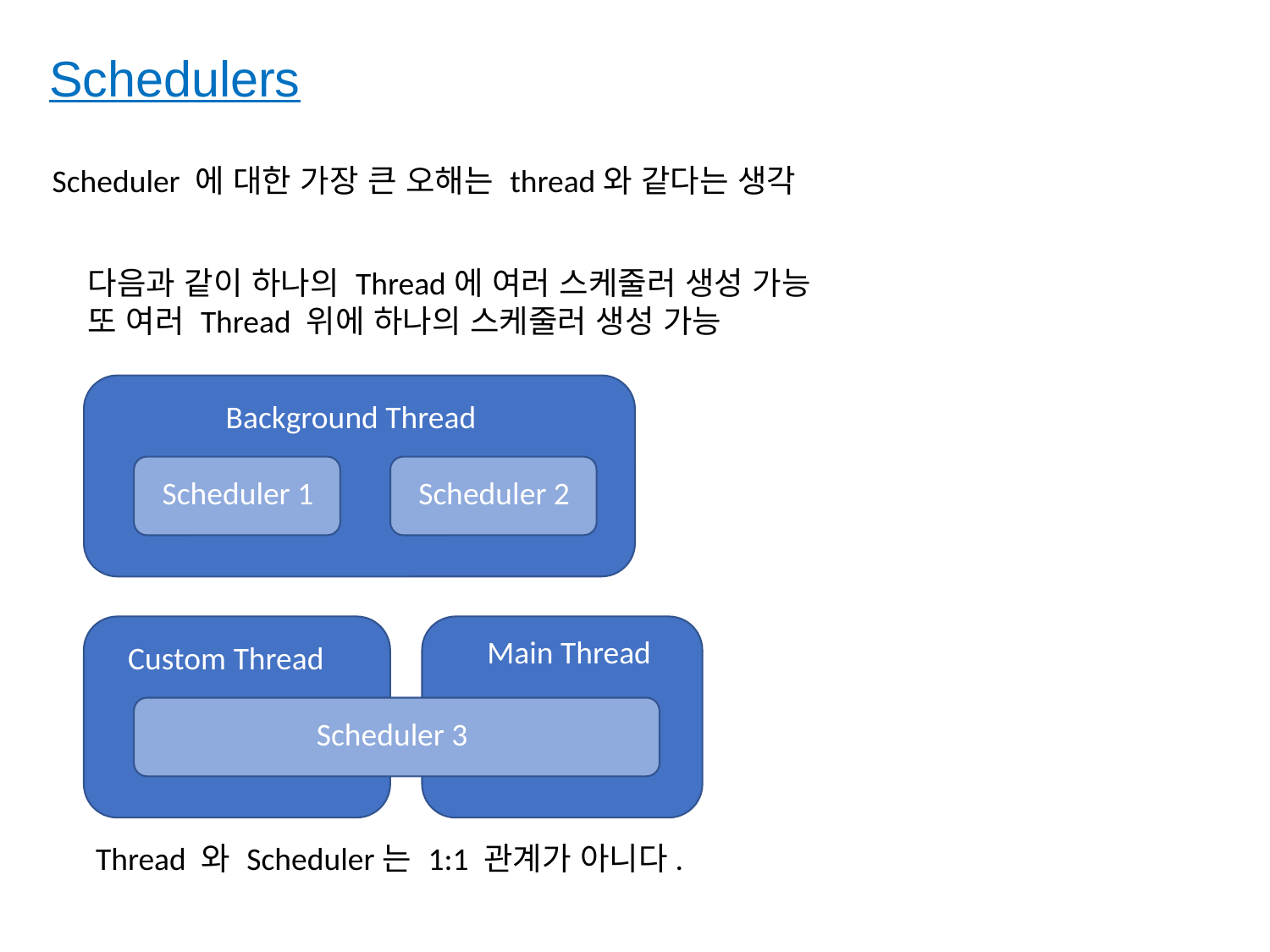

Schedulers
Scheduler 에 대한 가장 큰 오해는 thread와 같다는 생각
다음과 같이 하나의 Thread에 여러 스케줄러 생성 가능
또 여러 Thread 위에 하나의 스케줄러 생성 가능

Background Thread

Scheduler 1
Scheduler 2

Main Thread
Custom Thread

Scheduler 3
Thread 와 Scheduler는 1:1 관계가 아니다.